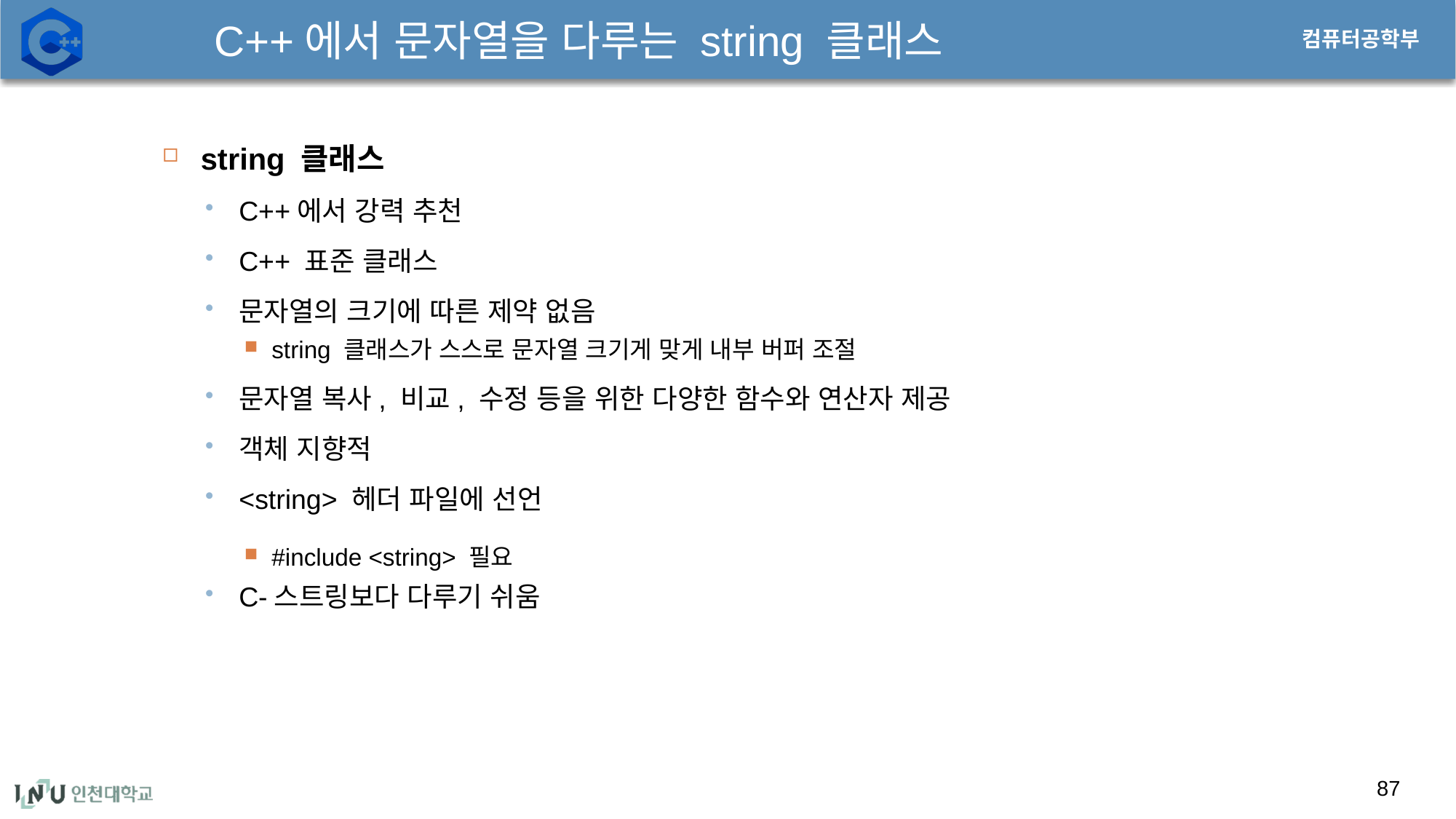

# C++에서 문자열을 다루는 string 클래스
87
string 클래스
C++에서 강력 추천
C++ 표준 클래스
문자열의 크기에 따른 제약 없음
string 클래스가 스스로 문자열 크기게 맞게 내부 버퍼 조절
문자열 복사, 비교, 수정 등을 위한 다양한 함수와 연산자 제공
객체 지향적
<string> 헤더 파일에 선언
#include <string> 필요
C-스트링보다 다루기 쉬움